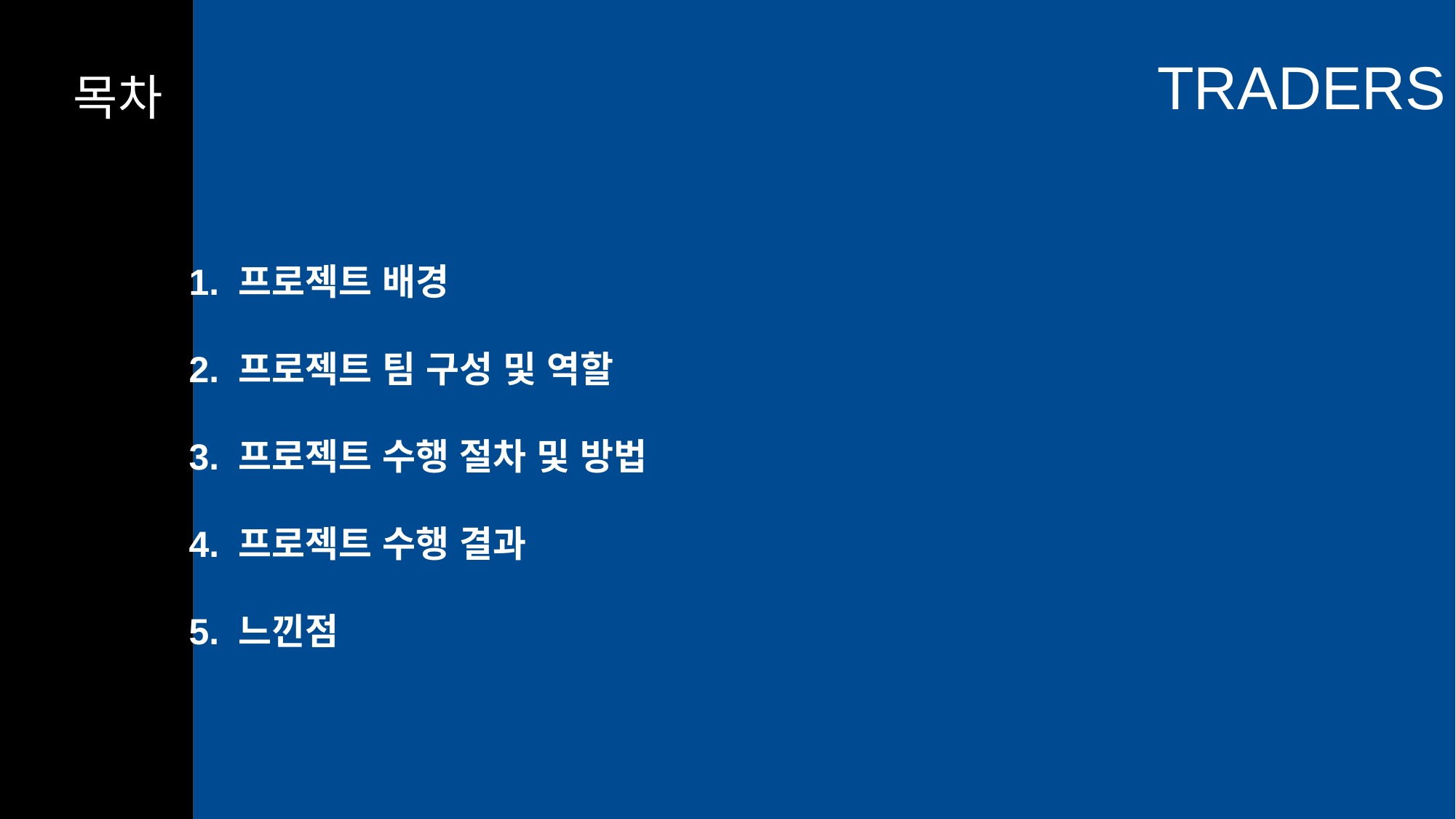

TRADERS
목차
1. 프로젝트 배경

2. 프로젝트 팀 구성 및 역할

3. 프로젝트 수행 절차 및 방법

4. 프로젝트 수행 결과

5. 느낀점